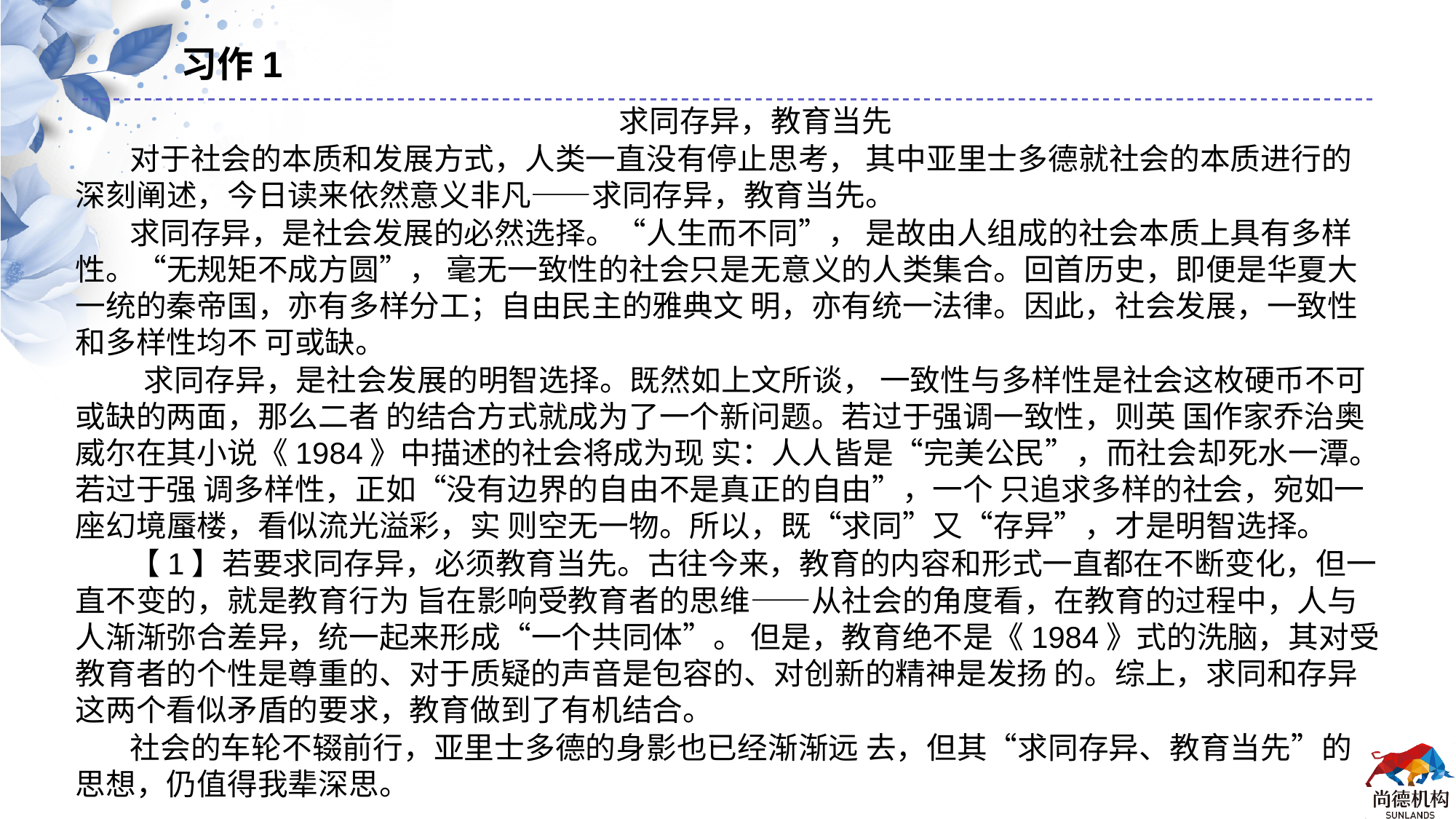

习作1
求同存异，教育当先
对于社会的本质和发展方式，人类一直没有停止思考， 其中亚里士多德就社会的本质进行的深刻阐述，今日读来依然意义非凡——求同存异，教育当先。
求同存异，是社会发展的必然选择。“人生而不同”， 是故由人组成的社会本质上具有多样性。“无规矩不成方圆”， 毫无一致性的社会只是无意义的人类集合。回首历史，即便是华夏大一统的秦帝国，亦有多样分工；自由民主的雅典文 明，亦有统一法律。因此，社会发展，一致性和多样性均不 可或缺。
 求同存异，是社会发展的明智选择。既然如上文所谈， 一致性与多样性是社会这枚硬币不可或缺的两面，那么二者 的结合方式就成为了一个新问题。若过于强调一致性，则英 国作家乔治奥威尔在其小说《1984》中描述的社会将成为现 实：人人皆是“完美公民”，而社会却死水一潭。若过于强 调多样性，正如“没有边界的自由不是真正的自由”，一个 只追求多样的社会，宛如一座幻境蜃楼，看似流光溢彩，实 则空无一物。所以，既“求同”又“存异”，才是明智选择。
【1】若要求同存异，必须教育当先。古往今来，教育的内容和形式一直都在不断变化，但一直不变的，就是教育行为 旨在影响受教育者的思维——从社会的角度看，在教育的过程中，人与人渐渐弥合差异，统一起来形成“一个共同体”。 但是，教育绝不是《1984》式的洗脑，其对受教育者的个性是尊重的、对于质疑的声音是包容的、对创新的精神是发扬 的。综上，求同和存异这两个看似矛盾的要求，教育做到了有机结合。
社会的车轮不辍前行，亚里士多德的身影也已经渐渐远 去，但其“求同存异、教育当先”的思想，仍值得我辈深思。